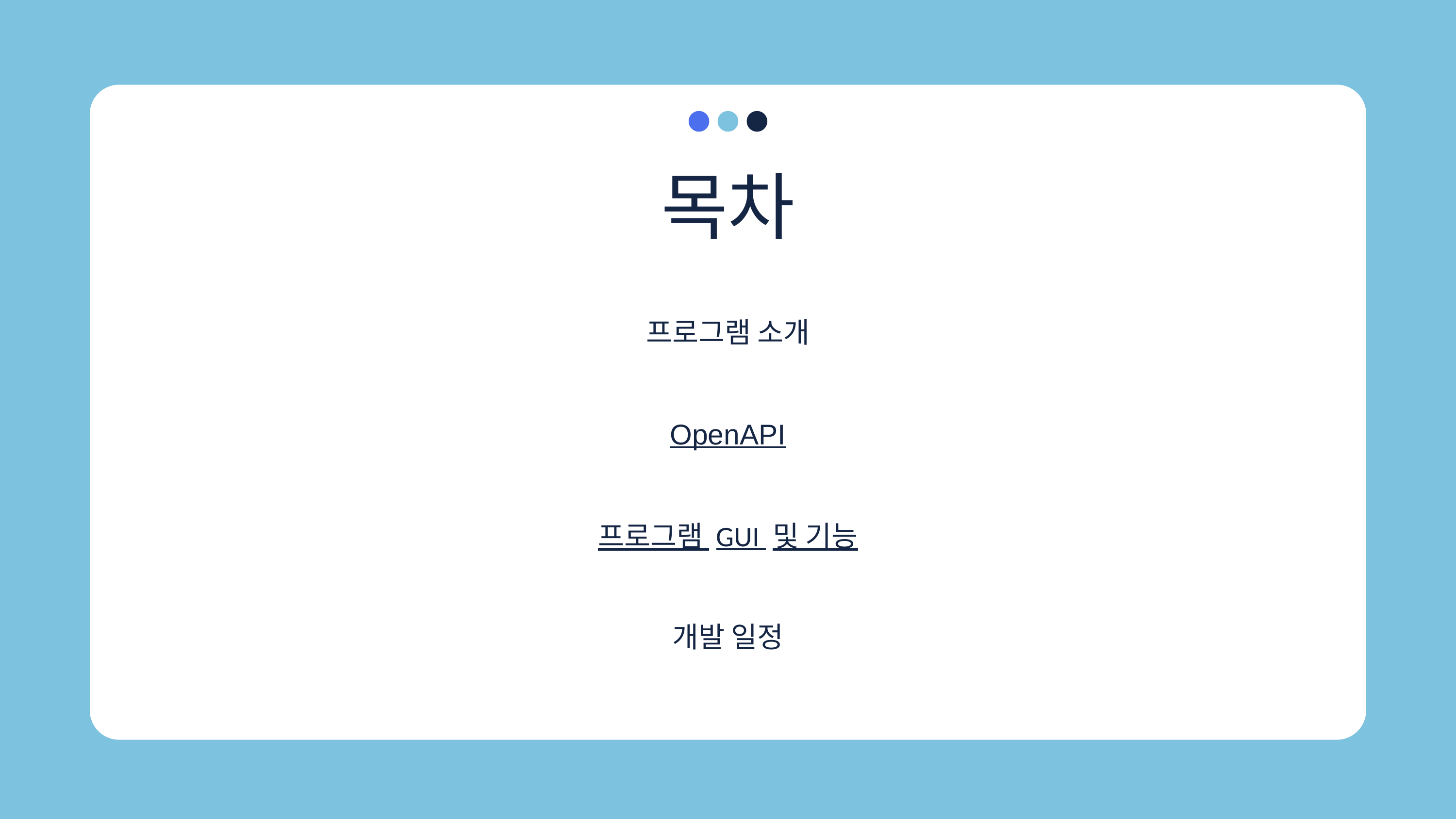

목차
프로그램 소개
OpenAPI
프로그램 GUI 및 기능
개발 일정